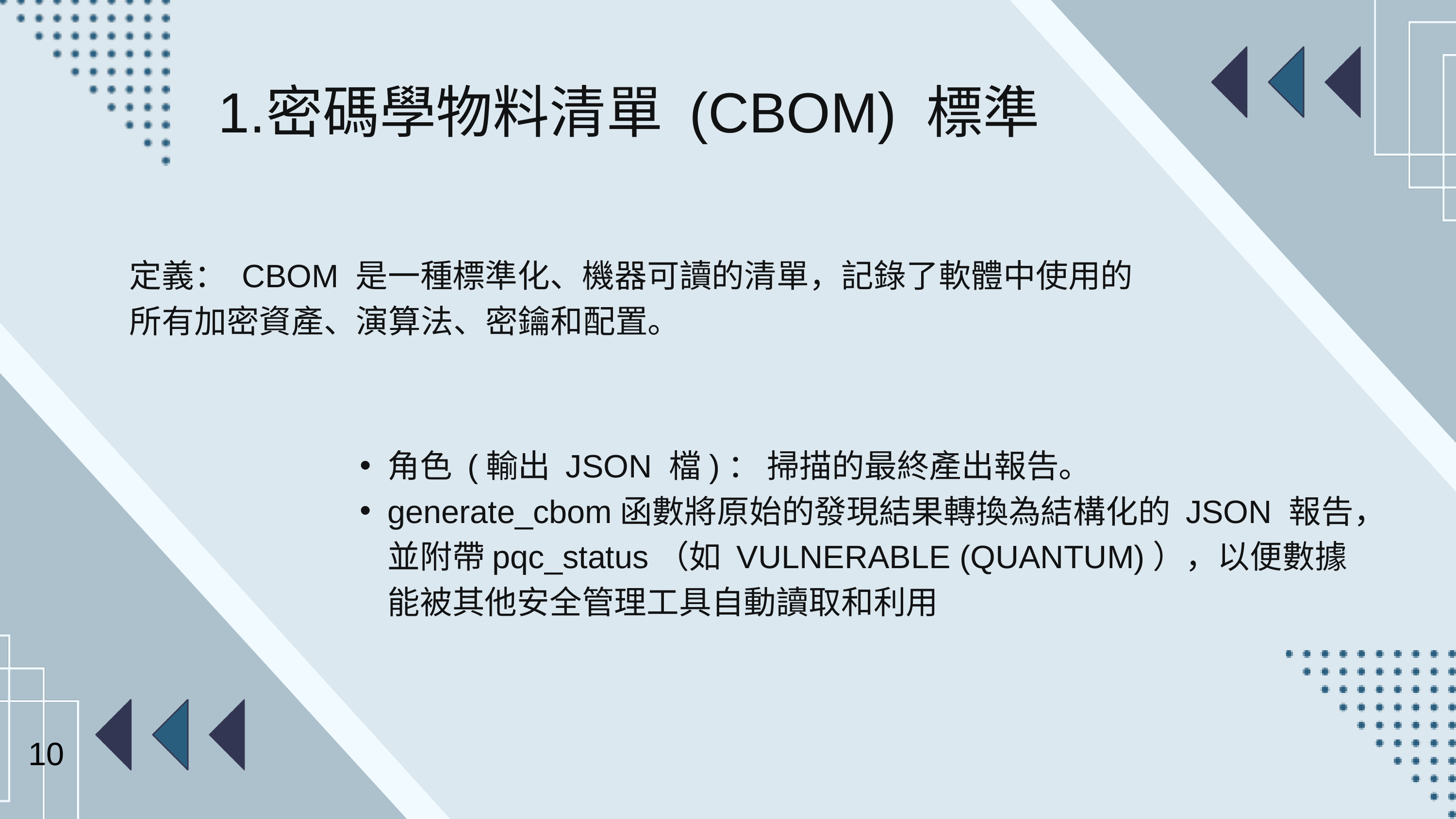

密碼學物料清單 (CBOM) 標準
定義： CBOM 是一種標準化、機器可讀的清單，記錄了軟體中使用的所有加密資產、演算法、密鑰和配置。

角色 (輸出 JSON 檔)： 掃描的最終產出報告。
generate_cbom函數將原始的發現結果轉換為結構化的 JSON 報告，並附帶pqc_status（如 VULNERABLE (QUANTUM)），以便數據能被其他安全管理工具自動讀取和利用

10